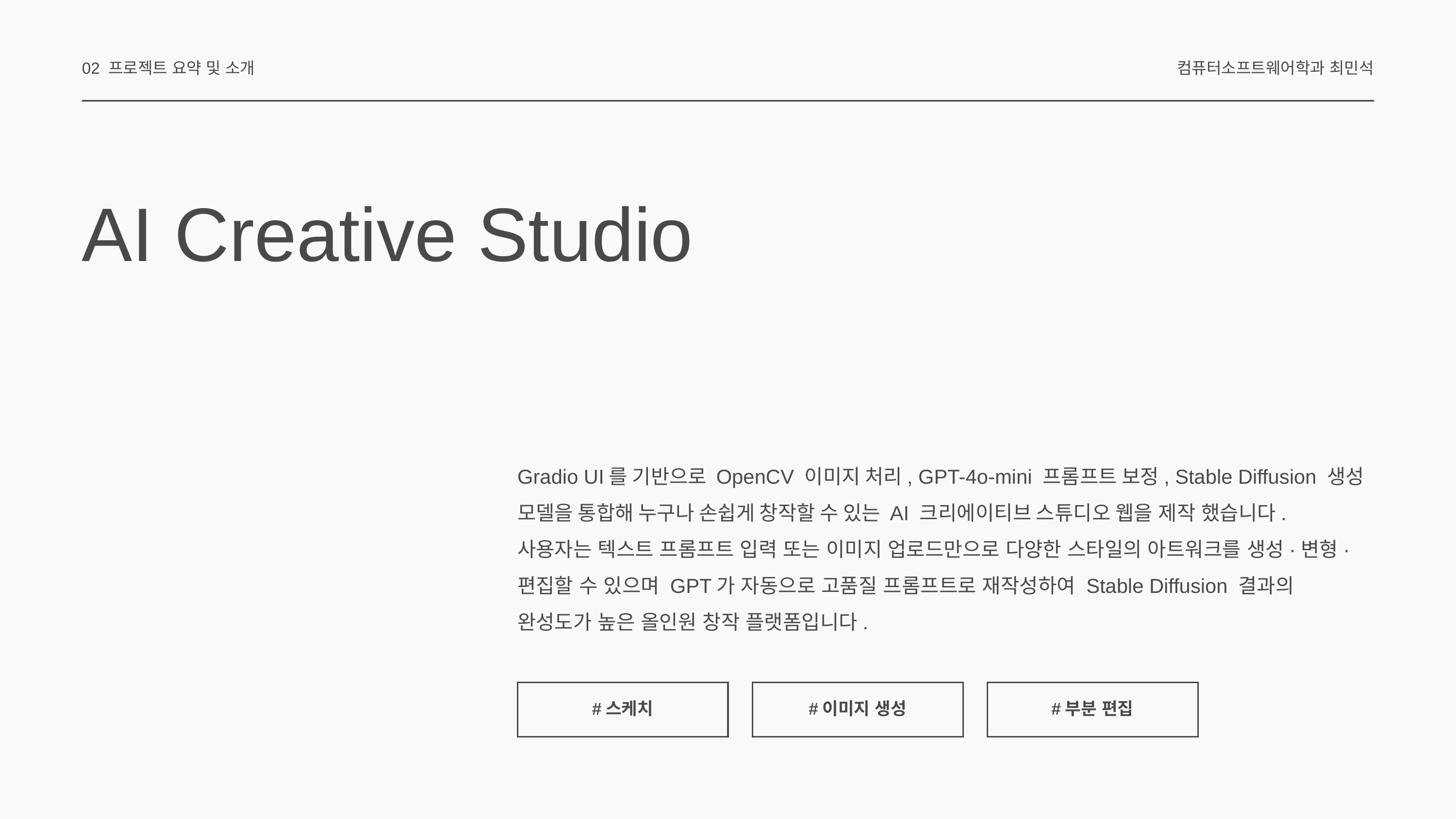

02 프로젝트 요약 및 소개
컴퓨터소프트웨어학과 최민석

AI Creative Studio
Gradio UI를 기반으로 OpenCV 이미지 처리, GPT-4o-mini 프롬프트 보정, Stable Diffusion 생성 모델을 통합해 누구나 손쉽게 창작할 수 있는 AI 크리에이티브 스튜디오 웹을 제작 했습니다.
사용자는 텍스트 프롬프트 입력 또는 이미지 업로드만으로 다양한 스타일의 아트워크를 생성·변형·편집할 수 있으며 GPT가 자동으로 고품질 프롬프트로 재작성하여 Stable Diffusion 결과의 완성도가 높은 올인원 창작 플랫폼입니다.

#스케치

#이미지 생성

#부분 편집